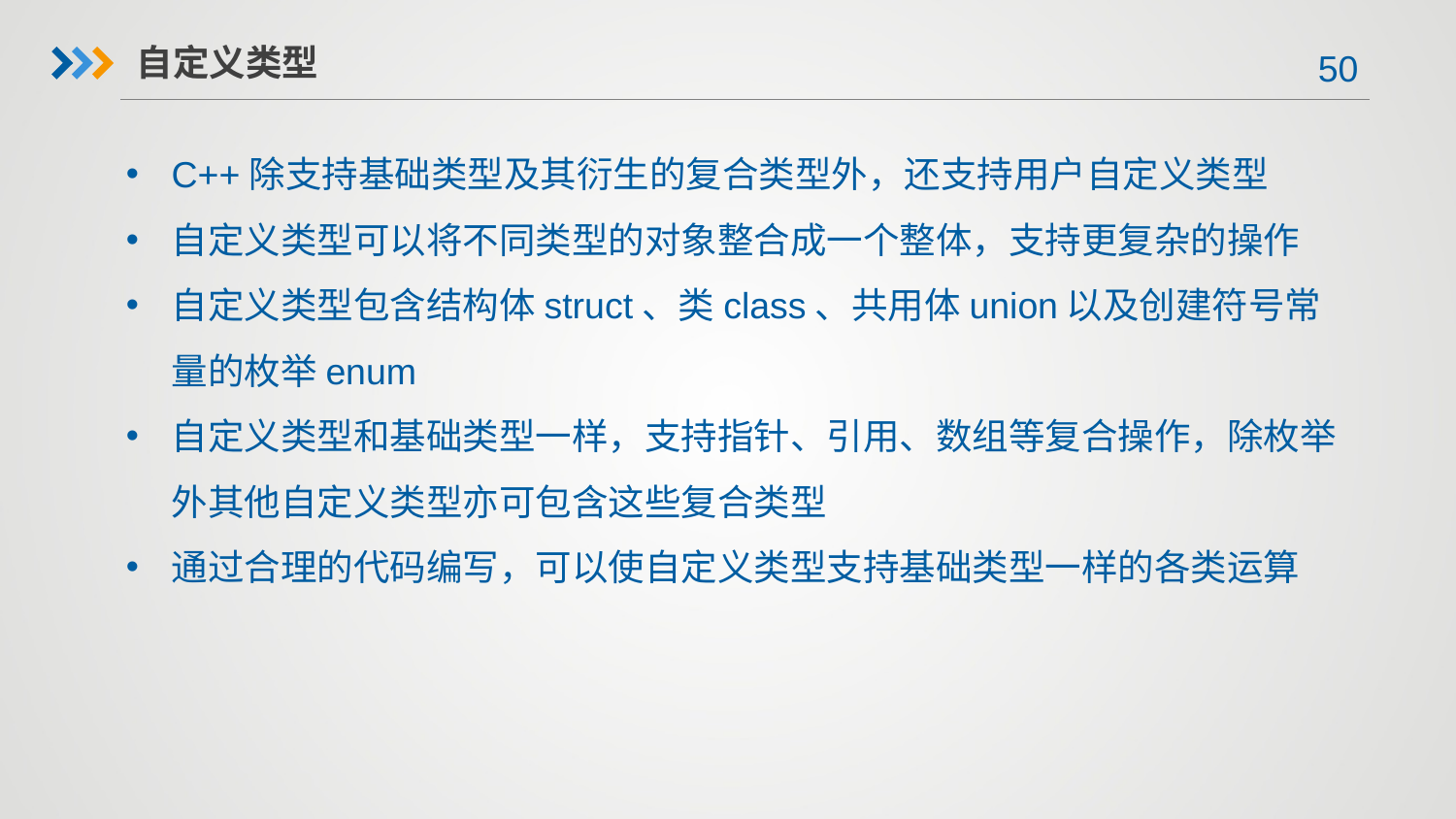

自定义类型
C++除支持基础类型及其衍生的复合类型外，还支持用户自定义类型
自定义类型可以将不同类型的对象整合成一个整体，支持更复杂的操作
自定义类型包含结构体struct、类class、共用体union以及创建符号常量的枚举enum
自定义类型和基础类型一样，支持指针、引用、数组等复合操作，除枚举外其他自定义类型亦可包含这些复合类型
通过合理的代码编写，可以使自定义类型支持基础类型一样的各类运算